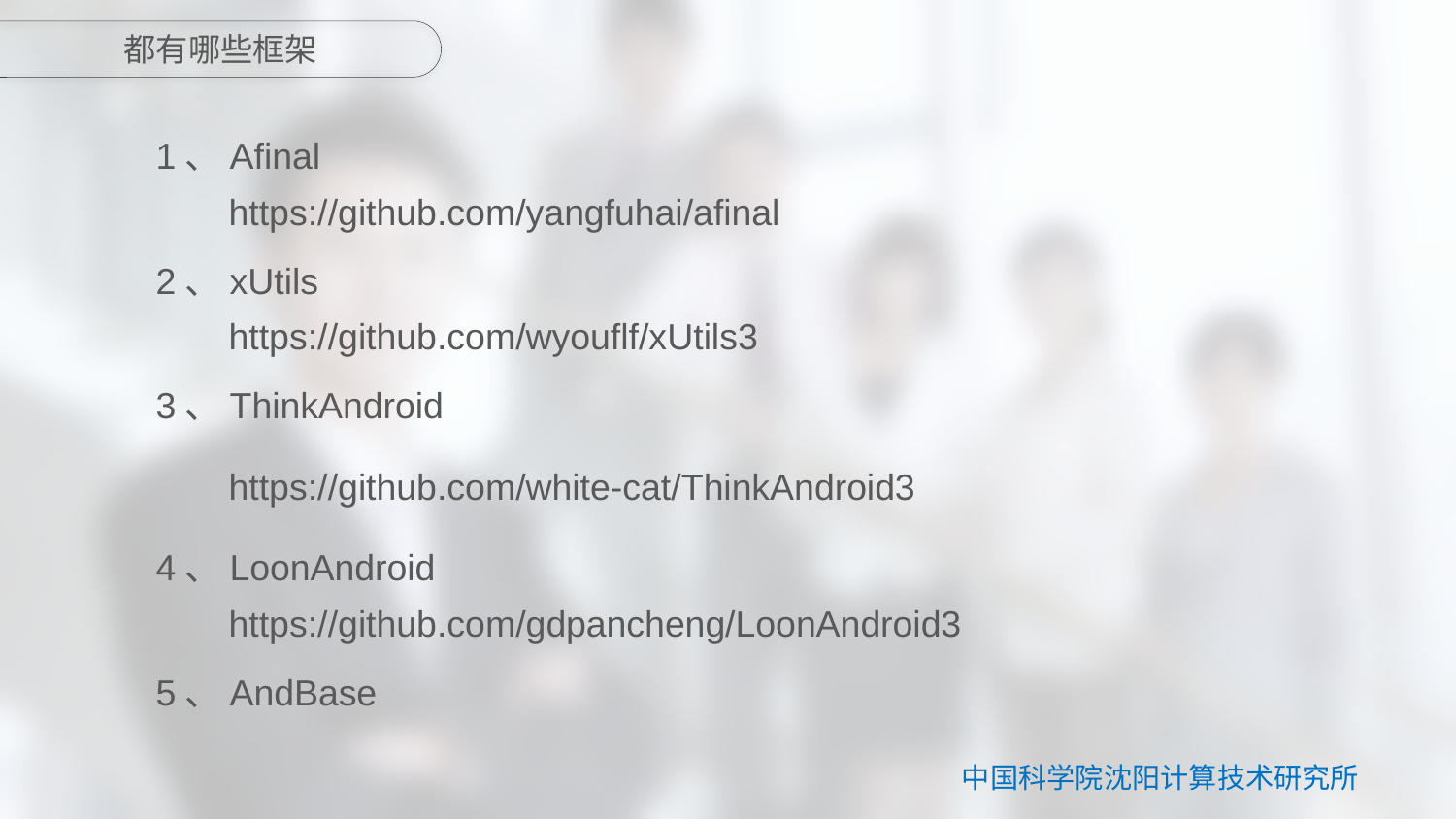

都有哪些框架
1、Afinal
https://github.com/yangfuhai/afinal
2、xUtils
https://github.com/wyouflf/xUtils3
3、ThinkAndroid
https://github.com/white-cat/ThinkAndroid3
4、LoonAndroid
https://github.com/gdpancheng/LoonAndroid3
5、AndBase
中国科学院沈阳计算技术研究所